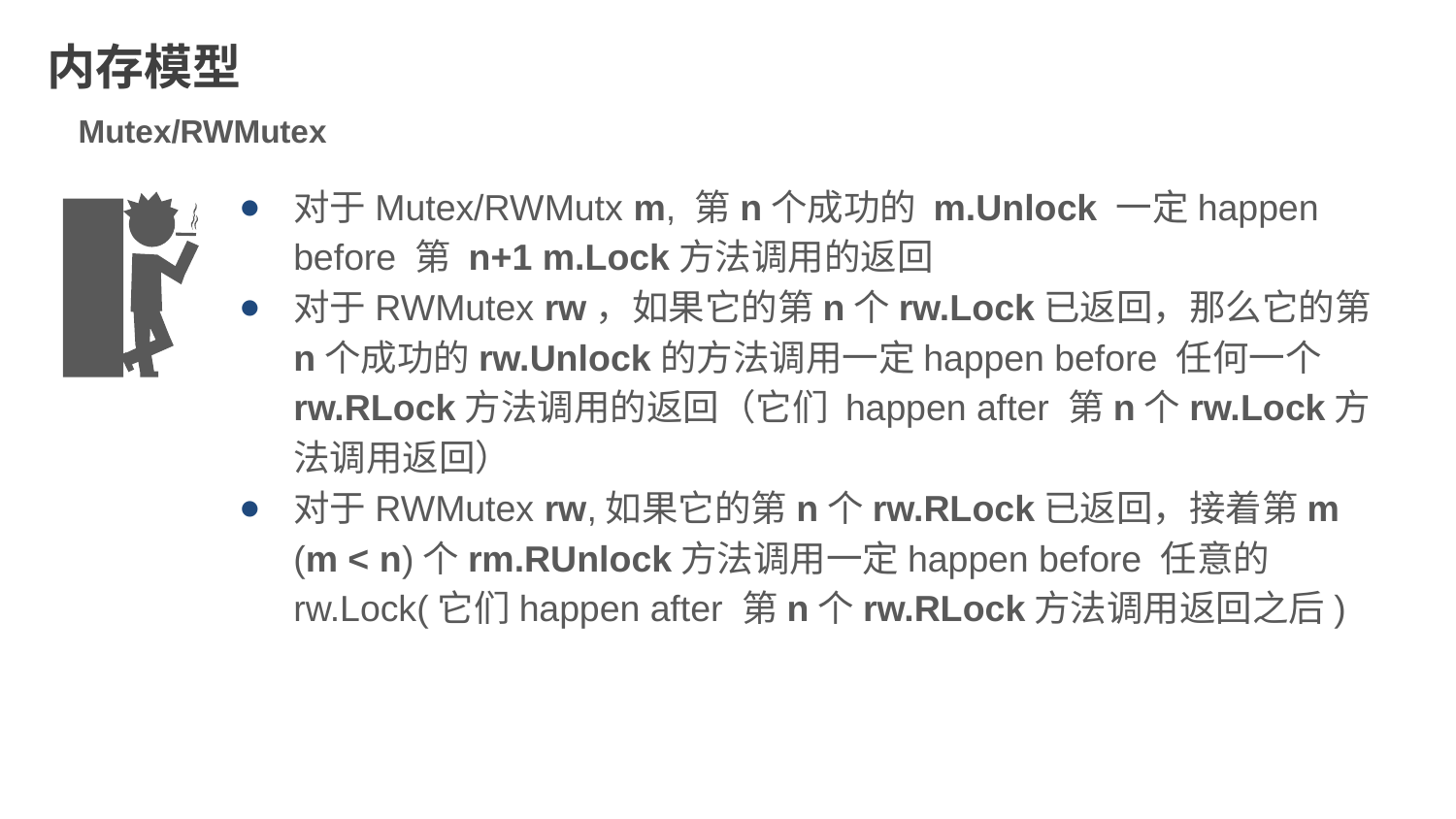

内存模型
Mutex/RWMutex
对于Mutex/RWMutx m, 第n个成功的 m.Unlock 一定happen before 第 n+1 m.Lock方法调用的返回
对于RWMutex rw，如果它的第n个rw.Lock已返回，那么它的第n个成功的rw.Unlock的方法调用一定happen before 任何一个 rw.RLock方法调用的返回（它们 happen after 第n个rw.Lock方法调用返回）
对于RWMutex rw,如果它的第n个rw.RLock已返回，接着第m (m < n)个rm.RUnlock方法调用一定happen before 任意的 rw.Lock(它们happen after 第n个rw.RLock方法调用返回之后)